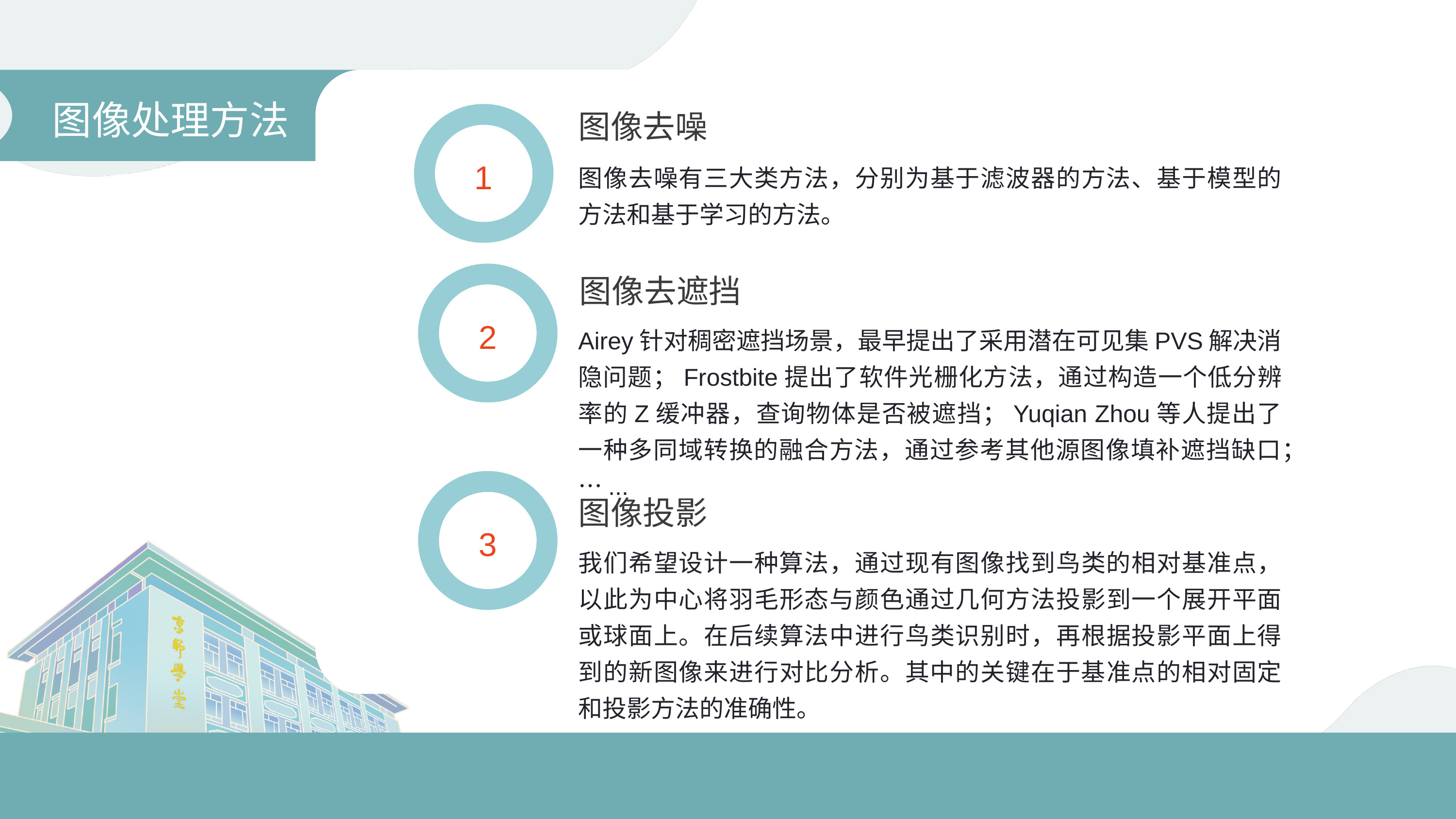

图像处理方法
图像去噪

1
图像去噪有三大类方法，分别为基于滤波器的方法、基于模型的方法和基于学习的方法。

2
图像去遮挡
Airey针对稠密遮挡场景，最早提出了采用潜在可见集PVS解决消隐问题；Frostbite提出了软件光栅化方法，通过构造一个低分辨率的Z缓冲器，查询物体是否被遮挡；Yuqian Zhou等人提出了一种多同域转换的融合方法，通过参考其他源图像填补遮挡缺口；…...

3
图像投影
我们希望设计一种算法，通过现有图像找到鸟类的相对基准点，以此为中心将羽毛形态与颜色通过几何方法投影到一个展开平面或球面上。在后续算法中进行鸟类识别时，再根据投影平面上得到的新图像来进行对比分析。其中的关键在于基准点的相对固定和投影方法的准确性。